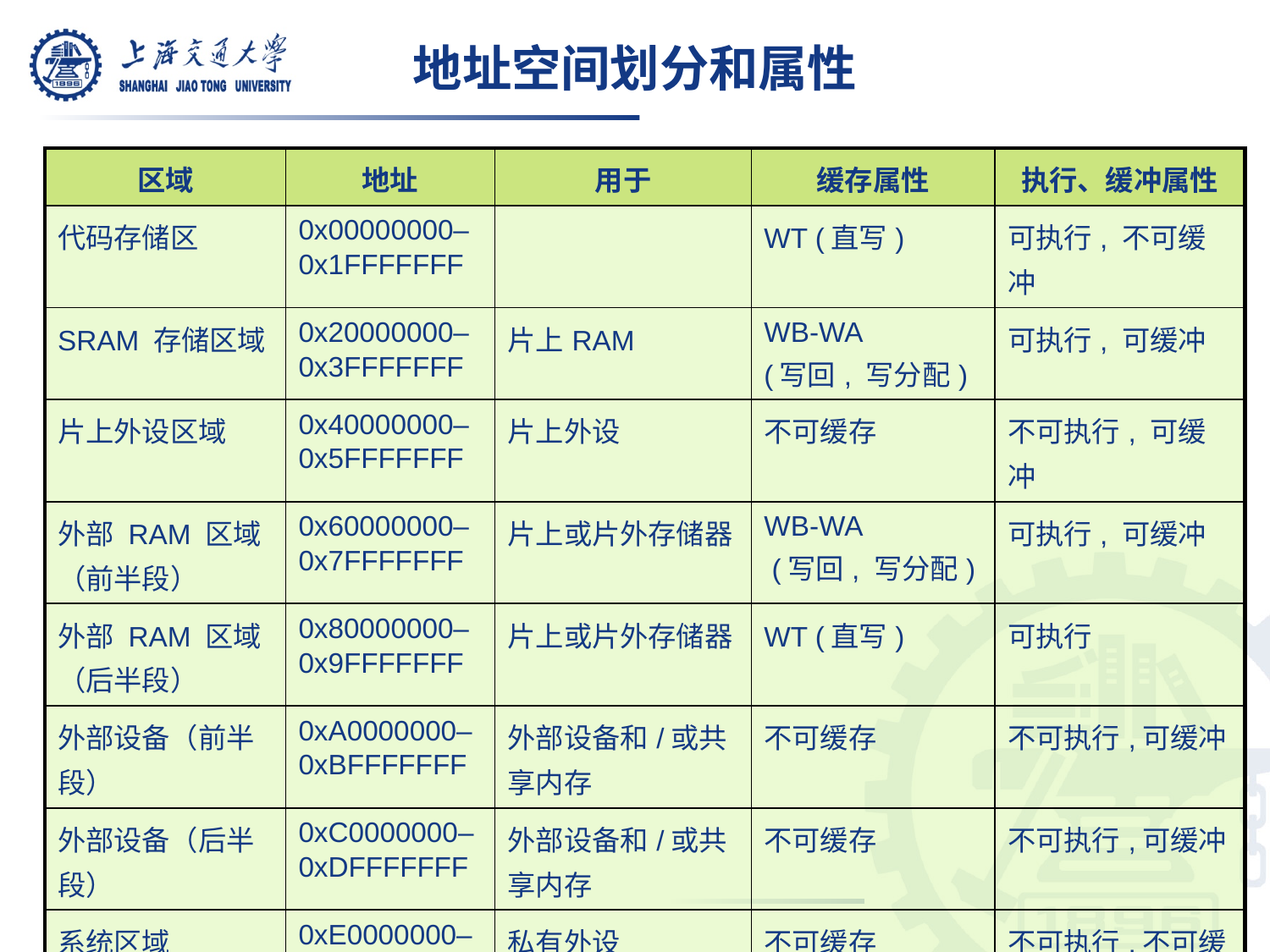

地址空间划分和属性

| 区域 | 地址 | 用于 | 缓存属性 | 执行、缓冲属性 |
| --- | --- | --- | --- | --- |
| 代码存储区 | 0x00000000–0x1FFFFFFF |  | WT (直写) | 可执行, 不可缓冲 |
| SRAM 存储区域 | 0x20000000–0x3FFFFFFF | 片上RAM | WB-WA (写回, 写分配) | 可执行, 可缓冲 |
| 片上外设区域 | 0x40000000–0x5FFFFFFF | 片上外设 | 不可缓存 | 不可执行, 可缓冲 |
| 外部 RAM 区域 （前半段） | 0x60000000–0x7FFFFFFF | 片上或片外存储器 | WB-WA (写回, 写分配) | 可执行, 可缓冲 |
| 外部 RAM 区域 （后半段） | 0x80000000–0x9FFFFFFF | 片上或片外存储器 | WT (直写) | 可执行 |
| 外部设备（前半段） | 0xA0000000–0xBFFFFFFF | 外部设备和/或共享内存 | 不可缓存 | 不可执行,可缓冲 |
| 外部设备（后半段） | 0xC0000000–0xDFFFFFFF | 外部设备和/或共享内存 | 不可缓存 | 不可执行,可缓冲 |
| 系统区域 | 0xE0000000–0xFFFFFFFF | 私有外设 供应商特定设备 | 不可缓存 | 不可执行,不可缓冲 |